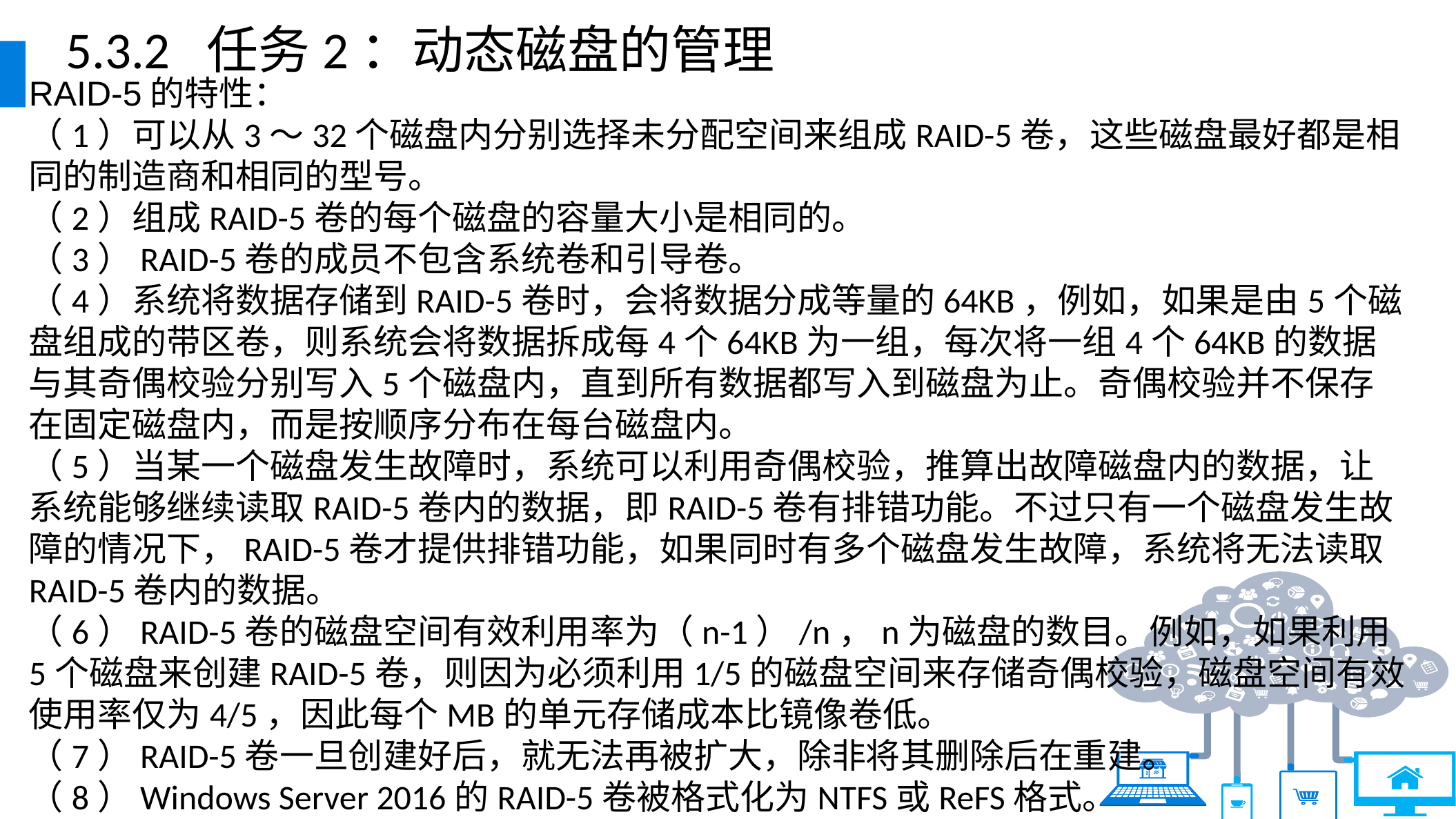

5.3.2  任务2：动态磁盘的管理
RAID-5的特性：
（1）可以从3～32个磁盘内分别选择未分配空间来组成RAID-5卷，这些磁盘最好都是相同的制造商和相同的型号。
（2）组成RAID-5卷的每个磁盘的容量大小是相同的。
（3）RAID-5卷的成员不包含系统卷和引导卷。
（4）系统将数据存储到RAID-5卷时，会将数据分成等量的64KB，例如，如果是由5个磁盘组成的带区卷，则系统会将数据拆成每4个64KB为一组，每次将一组4个64KB的数据与其奇偶校验分别写入5个磁盘内，直到所有数据都写入到磁盘为止。奇偶校验并不保存在固定磁盘内，而是按顺序分布在每台磁盘内。
（5）当某一个磁盘发生故障时，系统可以利用奇偶校验，推算出故障磁盘内的数据，让系统能够继续读取RAID-5卷内的数据，即RAID-5卷有排错功能。不过只有一个磁盘发生故障的情况下，RAID-5卷才提供排错功能，如果同时有多个磁盘发生故障，系统将无法读取RAID-5卷内的数据。
（6）RAID-5卷的磁盘空间有效利用率为（n-1）/n，n为磁盘的数目。例如，如果利用5个磁盘来创建RAID-5卷，则因为必须利用1/5的磁盘空间来存储奇偶校验，磁盘空间有效使用率仅为4/5，因此每个MB的单元存储成本比镜像卷低。
（7）RAID-5卷一旦创建好后，就无法再被扩大，除非将其删除后在重建。
（8）Windows Server 2016的RAID-5卷被格式化为NTFS或ReFS格式。